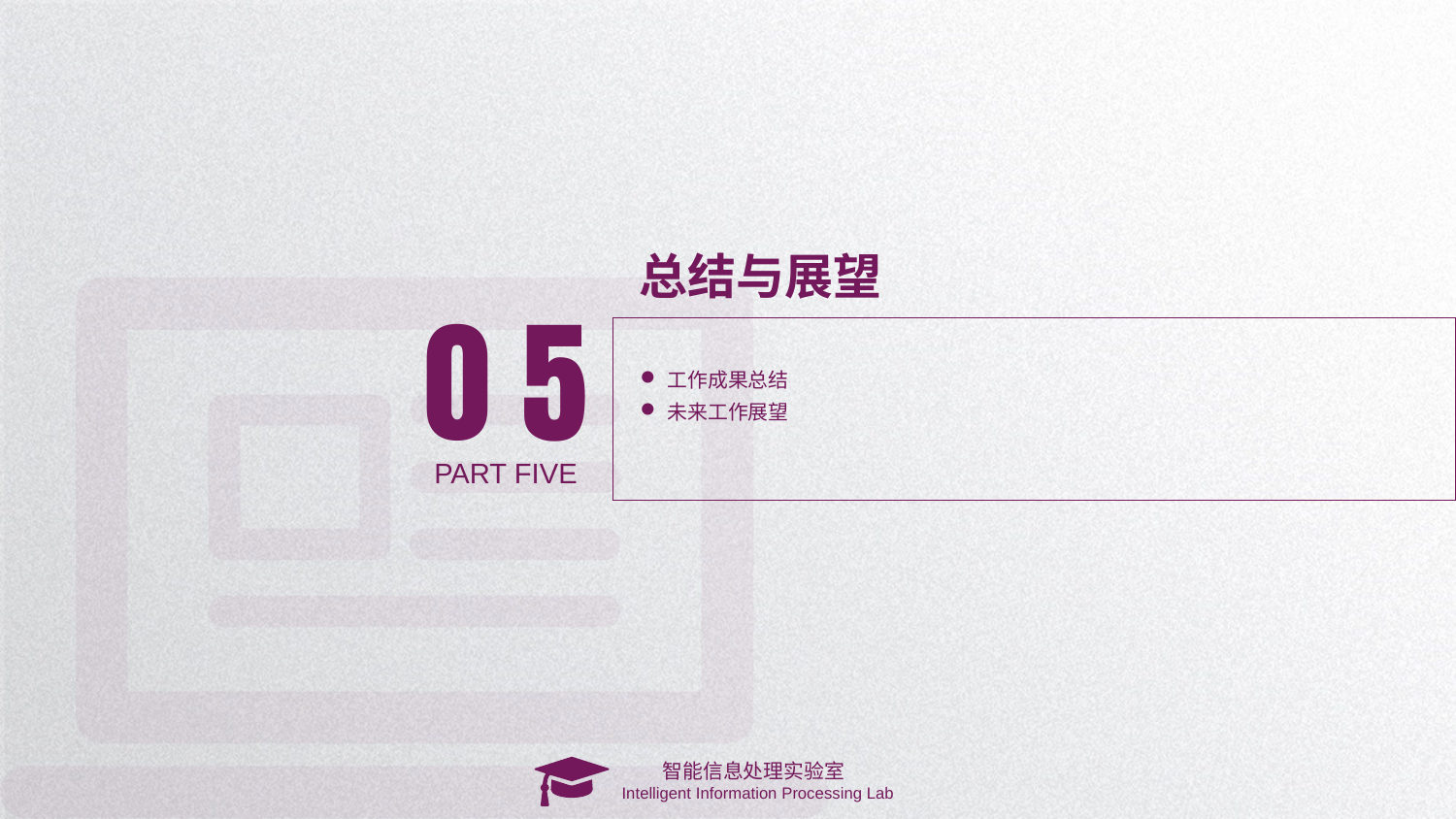

总结与展望

0 5

工作成果总结
未来工作展望
PART FIVE